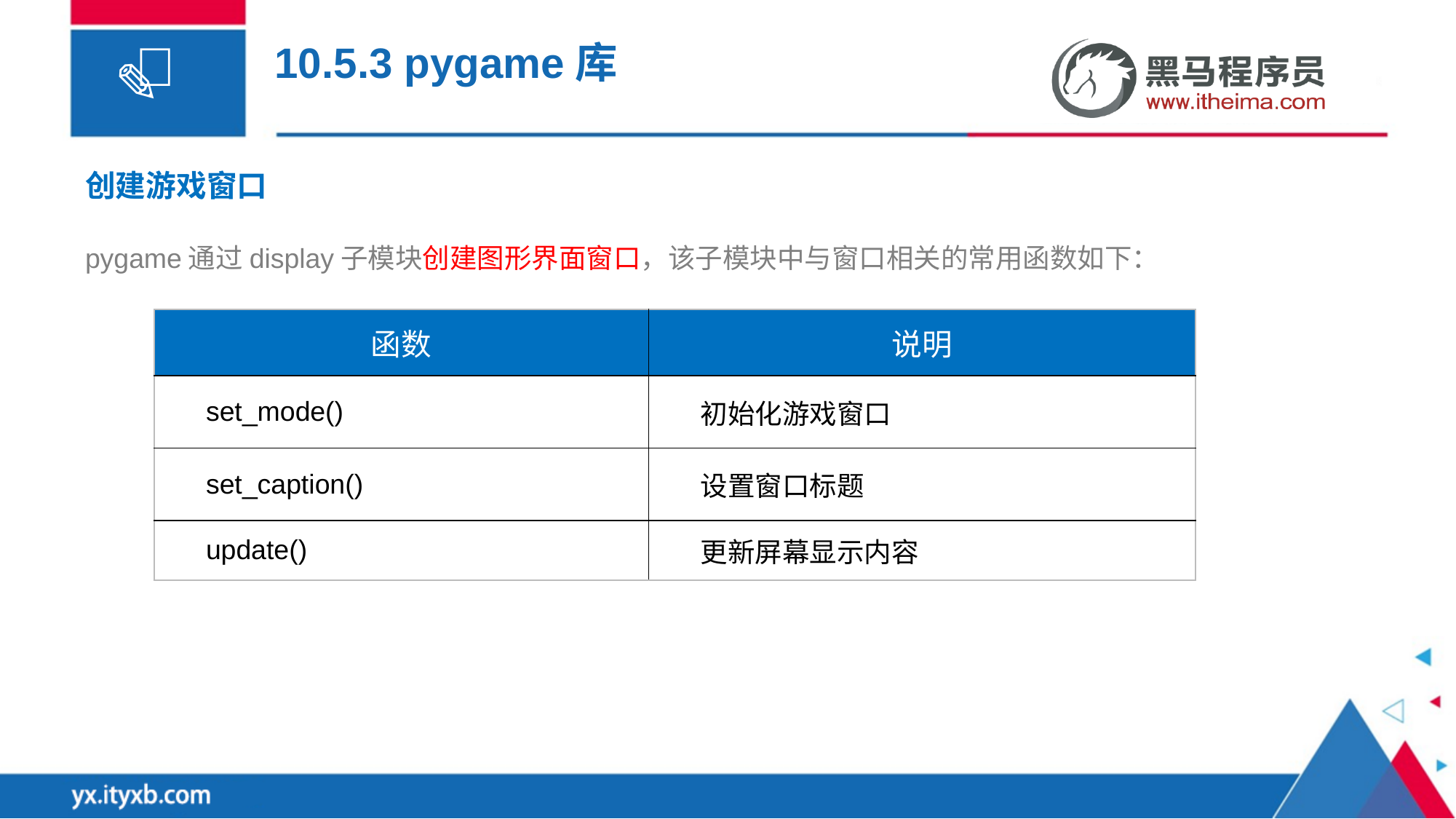

# 10.5.3 pygame库
创建游戏窗口
pygame通过display子模块创建图形界面窗口，该子模块中与窗口相关的常用函数如下：
| 函数 | 说明 |
| --- | --- |
| set\_mode() | 初始化游戏窗口 |
| set\_caption() | 设置窗口标题 |
| update() | 更新屏幕显示内容 |